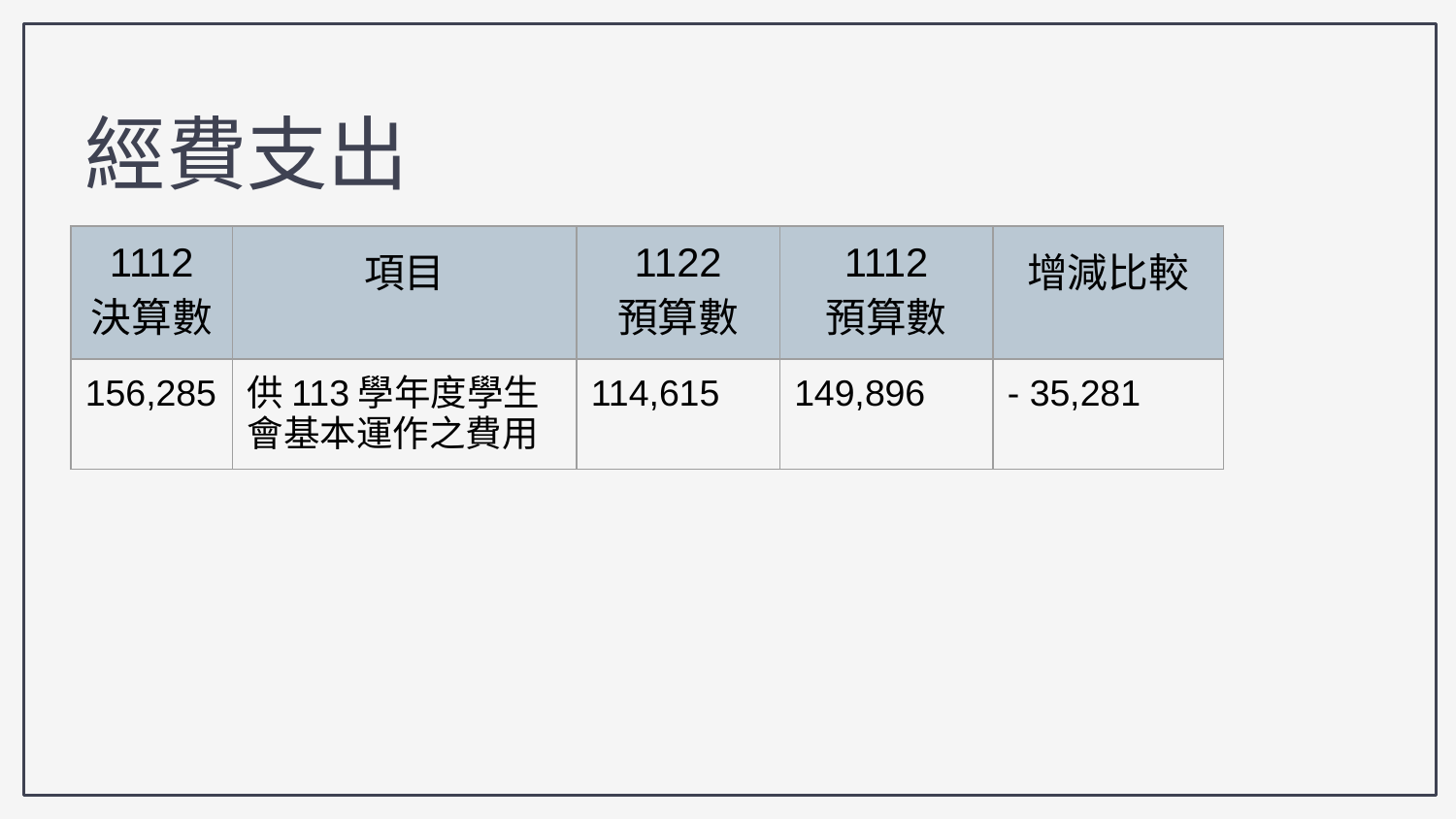

經費支出
| 1112 決算數 | 項目 | 1122 預算數 | 1112 預算數 | 增減比較 |
| --- | --- | --- | --- | --- |
| 156,285 | 供113學年度學生會基本運作之費用 | 114,615 | 149,896 | - 35,281 |